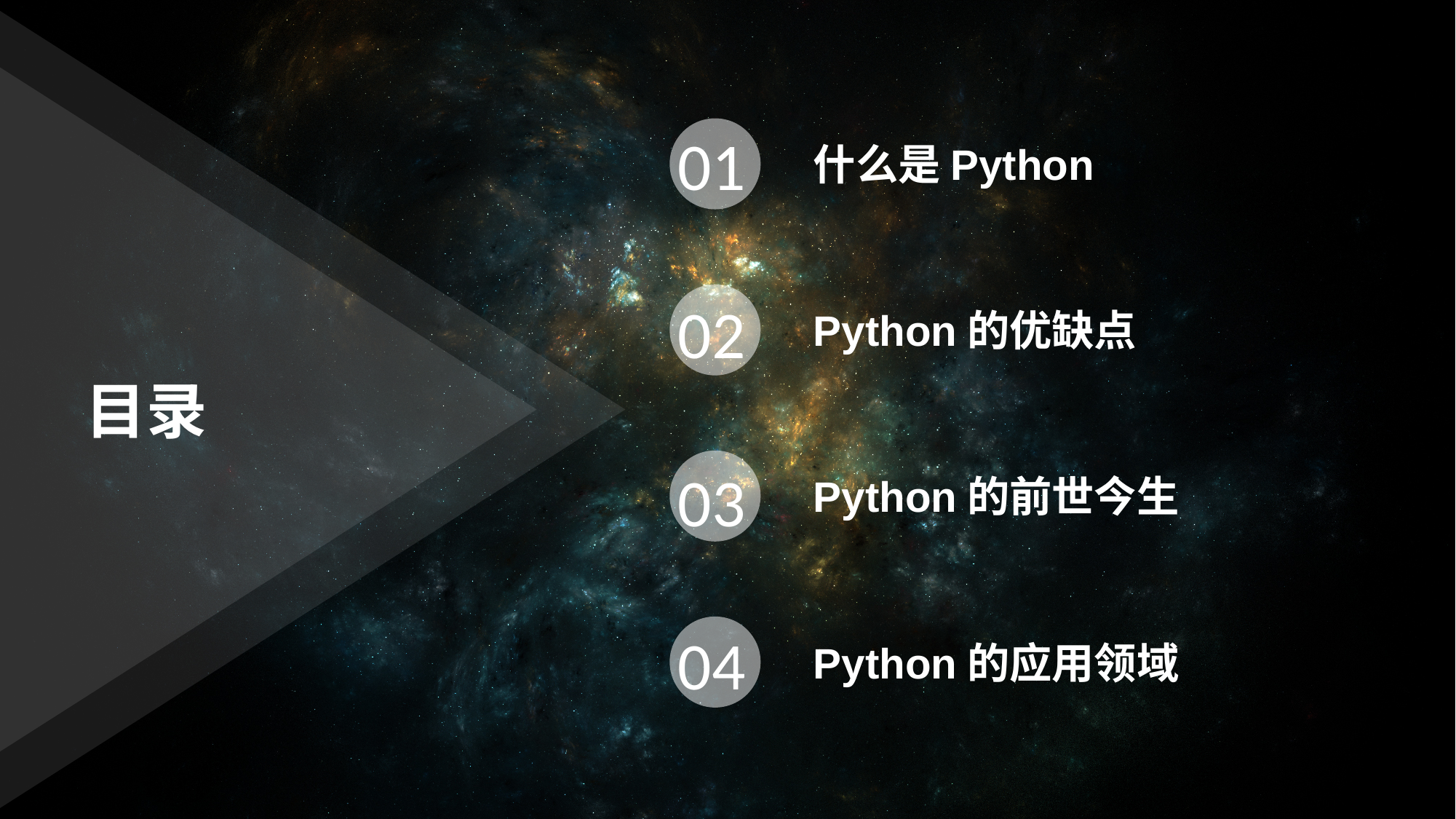

01

什么是Python

02
Python的优缺点
目录

03
Python的前世今生

04
Python的应用领域